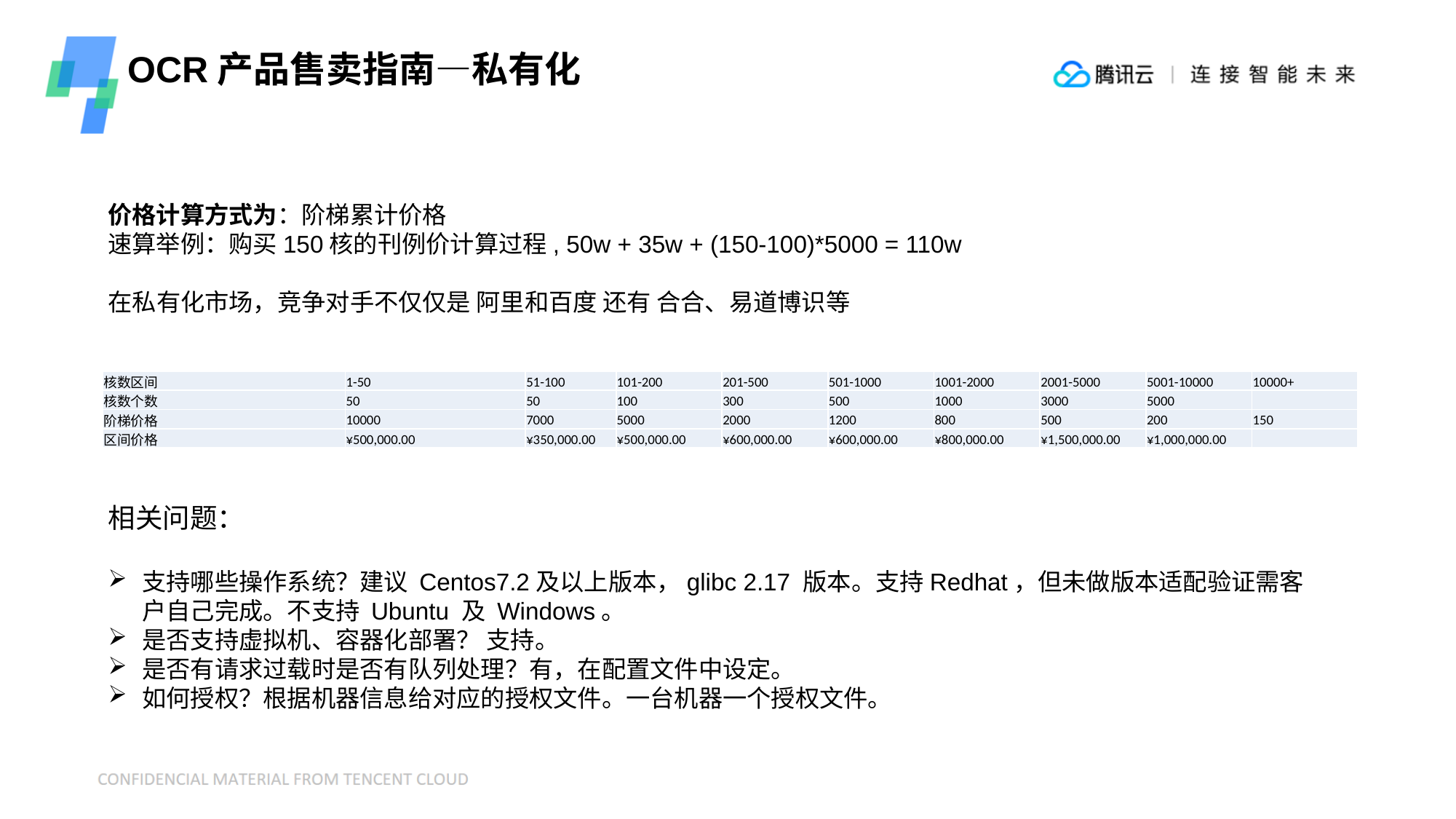

OCR产品售卖指南—私有化
价格计算方式为：阶梯累计价格
速算举例：购买150核的刊例价计算过程, 50w + 35w + (150-100)*5000 = 110w

在私有化市场，竞争对手不仅仅是 阿里和百度 还有 合合、易道博识等
| 核数区间 | 1-50 | 51-100 | 101-200 | 201-500 | 501-1000 | 1001-2000 | 2001-5000 | 5001-10000 | 10000+ |
| --- | --- | --- | --- | --- | --- | --- | --- | --- | --- |
| 核数个数 | 50 | 50 | 100 | 300 | 500 | 1000 | 3000 | 5000 |  |
| 阶梯价格 | 10000 | 7000 | 5000 | 2000 | 1200 | 800 | 500 | 200 | 150 |
| 区间价格 | ¥500,000.00 | ¥350,000.00 | ¥500,000.00 | ¥600,000.00 | ¥600,000.00 | ¥800,000.00 | ¥1,500,000.00 | ¥1,000,000.00 |  |
相关问题：

支持哪些操作系统？建议 Centos7.2及以上版本，glibc 2.17 版本。支持Redhat，但未做版本适配验证需客户自己完成。不支持 Ubuntu 及 Windows。
是否支持虚拟机、容器化部署？ 支持。
是否有请求过载时是否有队列处理？有，在配置文件中设定。
如何授权？根据机器信息给对应的授权文件。一台机器一个授权文件。